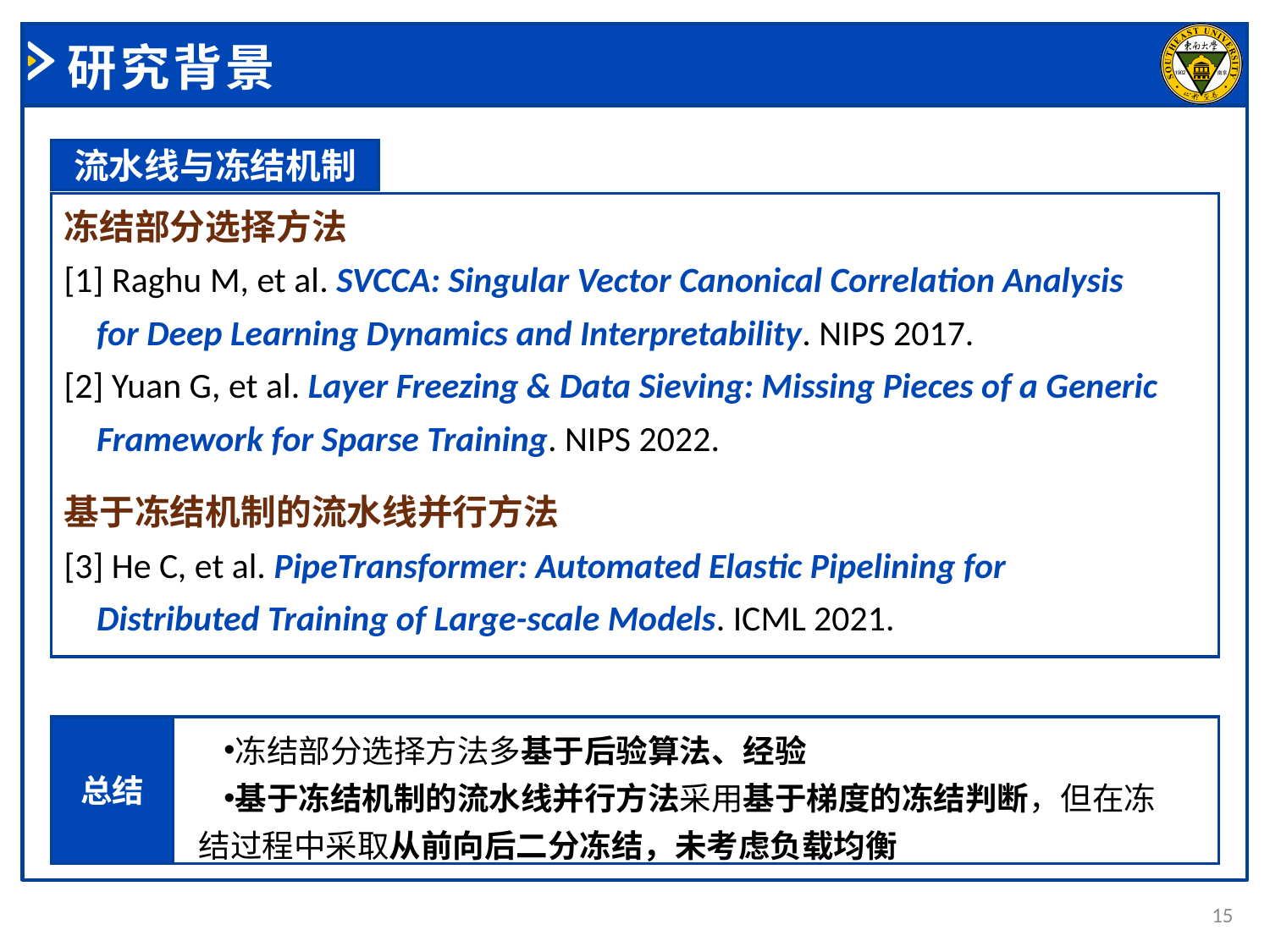

# 研究背景
流水线与冻结机制

冻结部分选择方法
[1] Raghu M, et al. SVCCA: Singular Vector Canonical Correlation Analysis for Deep Learning Dynamics and Interpretability. NIPS 2017.
[2] Yuan G, et al. Layer Freezing & Data Sieving: Missing Pieces of a Generic Framework for Sparse Training. NIPS 2022.
基于冻结机制的流水线并行方法
[3] He C, et al. PipeTransformer: Automated Elastic Pipelining for Distributed Training of Large-scale Models. ICML 2021.
冻结部分选择方法多基于后验算法、经验
基于冻结机制的流水线并行方法采用基于梯度的冻结判断，但在冻结过程中采取从前向后二分冻结，未考虑负载均衡
总结

15